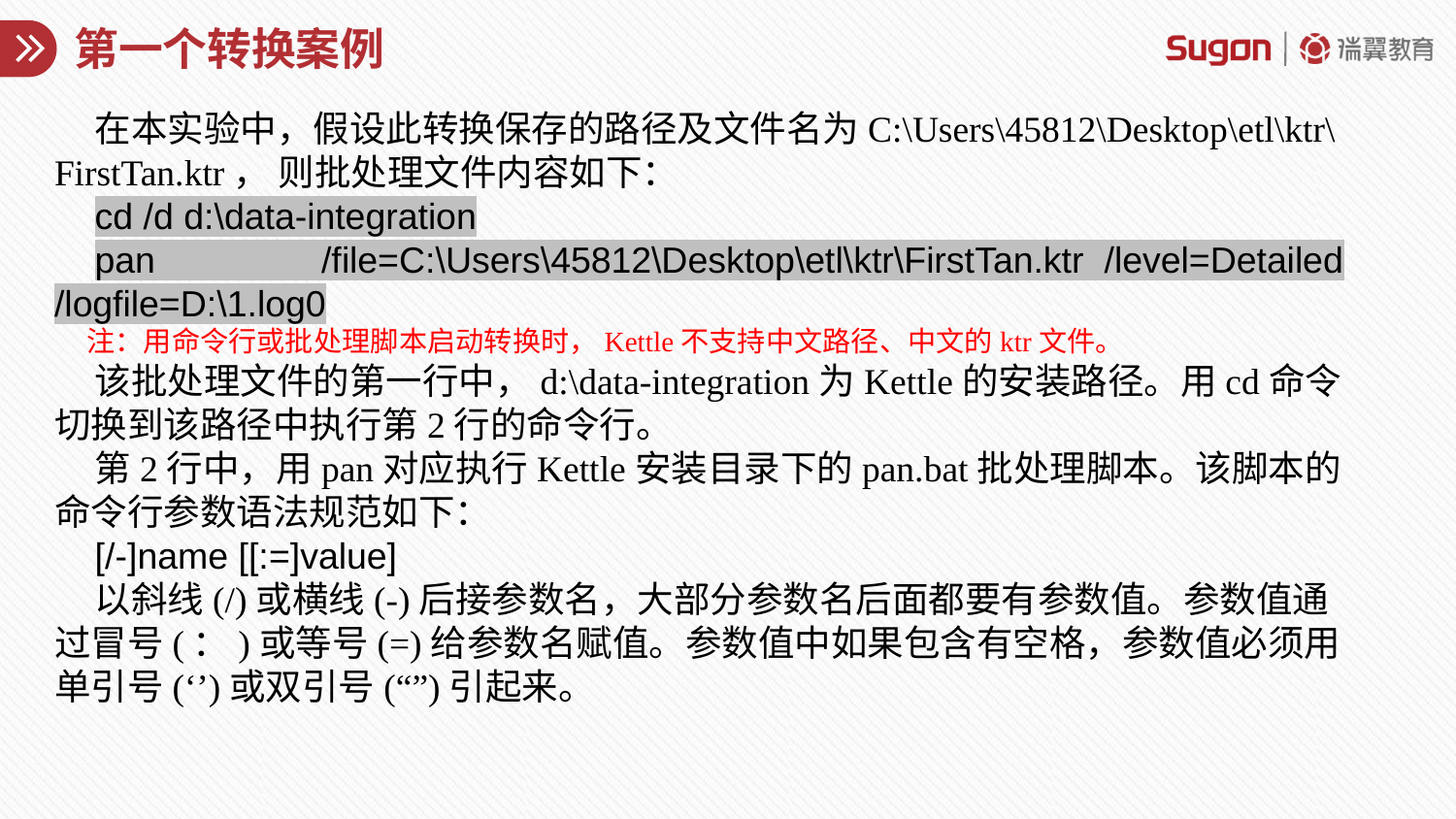

# 第一个转换案例
在本实验中，假设此转换保存的路径及文件名为C:\Users\45812\Desktop\etl\ktr\FirstTan.ktr， 则批处理文件内容如下：
cd /d d:\data-integration
pan /file=C:\Users\45812\Desktop\etl\ktr\FirstTan.ktr  /level=Detailed /logfile=D:\1.log0
注：用命令行或批处理脚本启动转换时，Kettle不支持中文路径、中文的ktr文件。
该批处理文件的第一行中，d:\data-integration为Kettle的安装路径。用cd命令切换到该路径中执行第2行的命令行。
第2行中，用pan对应执行Kettle安装目录下的pan.bat批处理脚本。该脚本的命令行参数语法规范如下：
[/-]name [[:=]value]
以斜线(/)或横线(-)后接参数名，大部分参数名后面都要有参数值。参数值通过冒号(：)或等号(=)给参数名赋值。参数值中如果包含有空格，参数值必须用单引号(‘’)或双引号(“”)引起来。